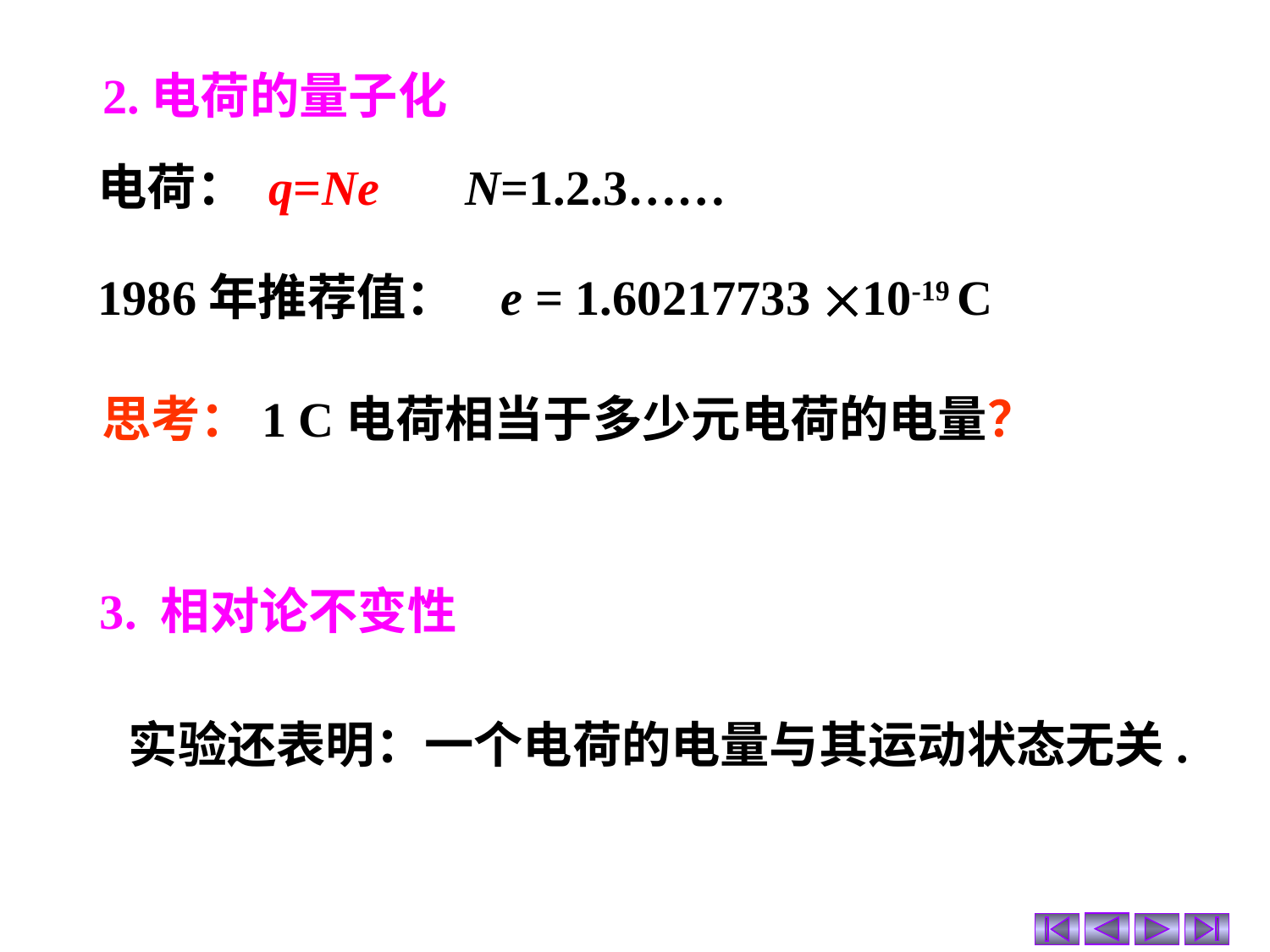

2.电荷的量子化
电荷： q=Ne       N=1.2.3……
1986年推荐值：   e = 1.60217733 ×10-19 C
思考：1 C电荷相当于多少元电荷的电量？
3. 相对论不变性
实验还表明：一个电荷的电量与其运动状态无关.
11